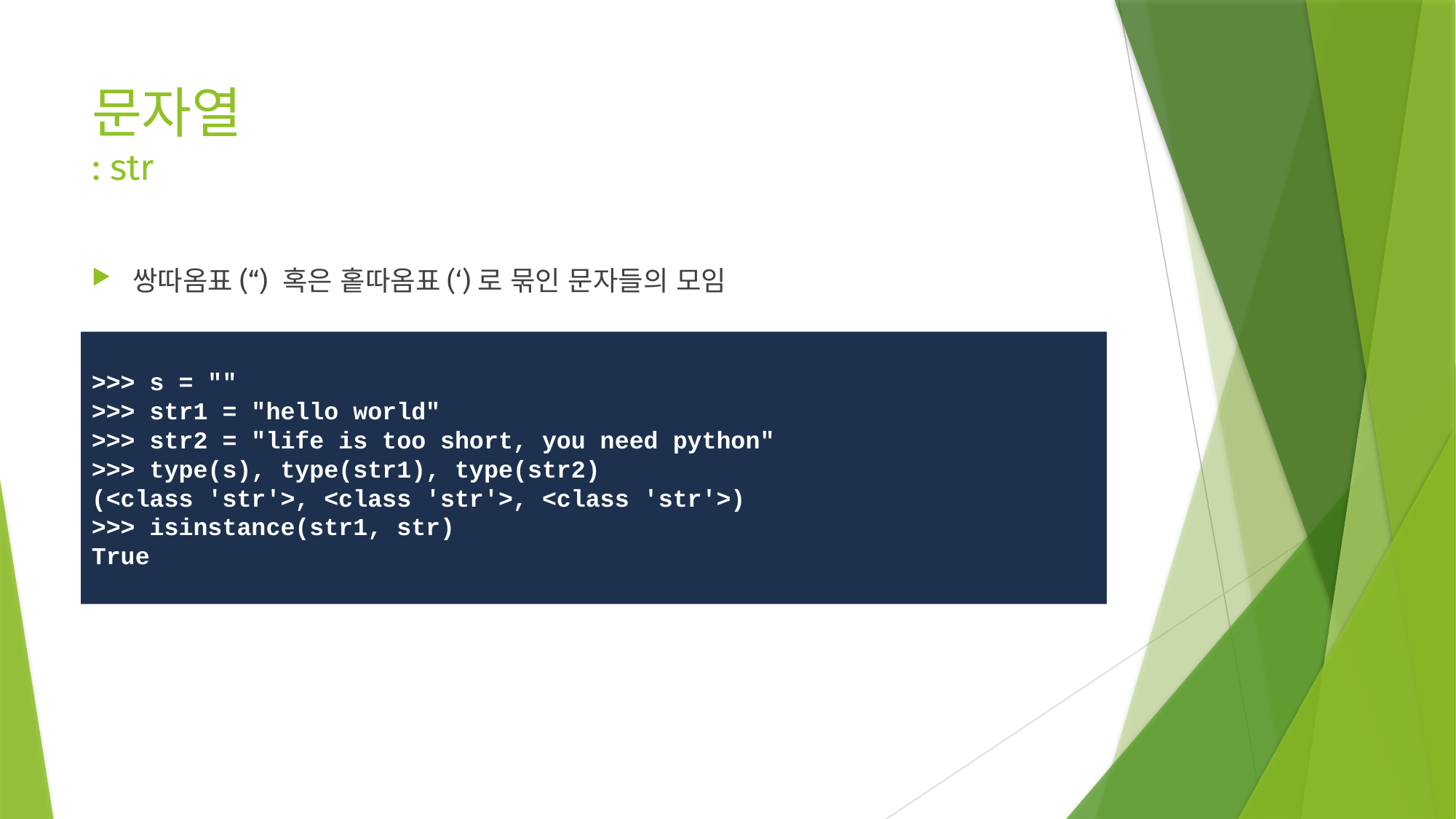

# 문자열 : str
쌍따옴표(“) 혹은 홑따옴표(‘)로 묶인 문자들의 모임

>>> s = ""
>>> str1 = "hello world"
>>> str2 = "life is too short, you need python"
>>> type(s), type(str1), type(str2)
(<class 'str'>, <class 'str'>, <class 'str'>)
>>> isinstance(str1, str)
True